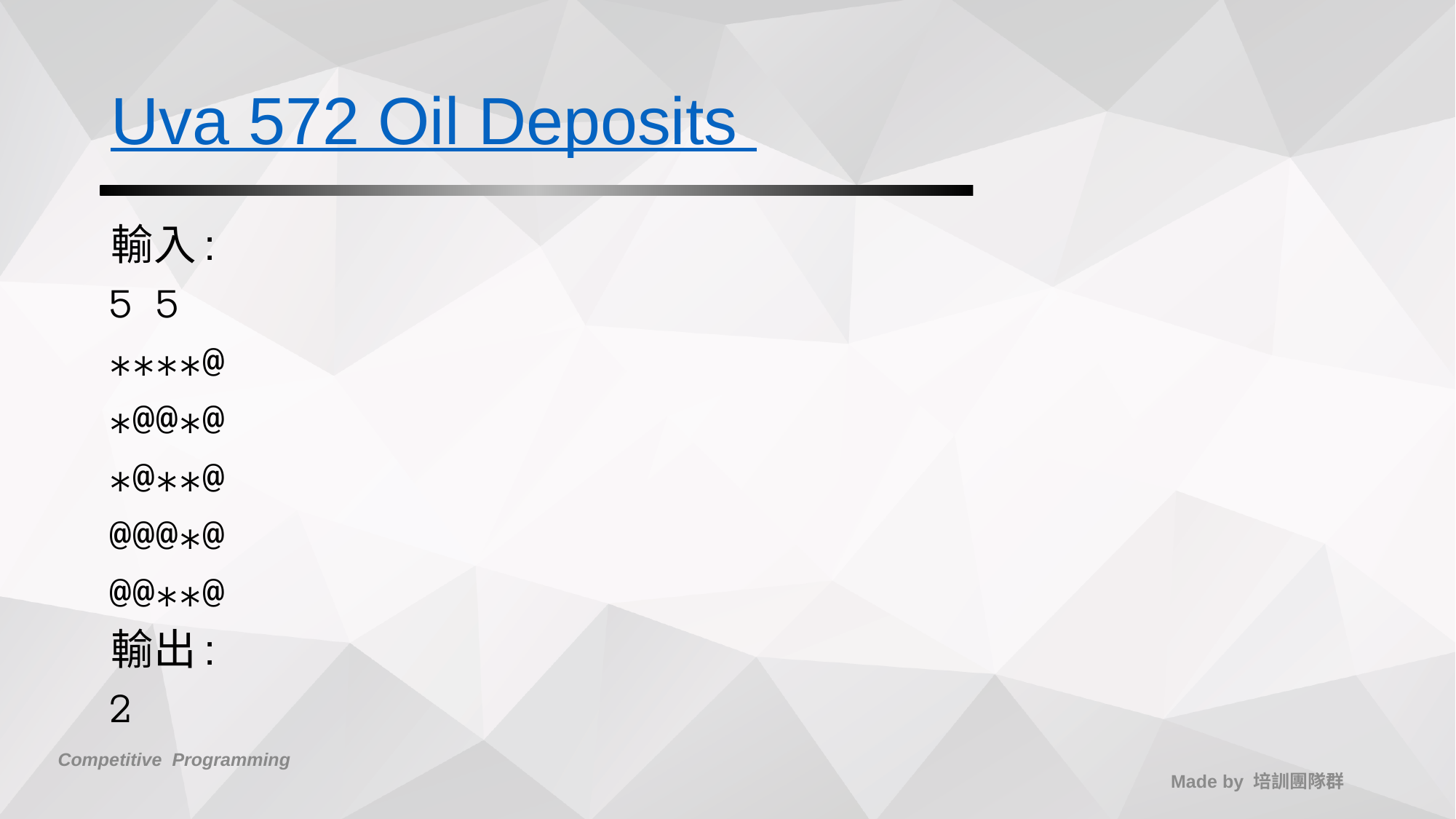

# Uva 572 Oil Deposits
輸入:
5 5
****@
*@@*@
*@**@
@@@*@
@@**@
輸出:
2